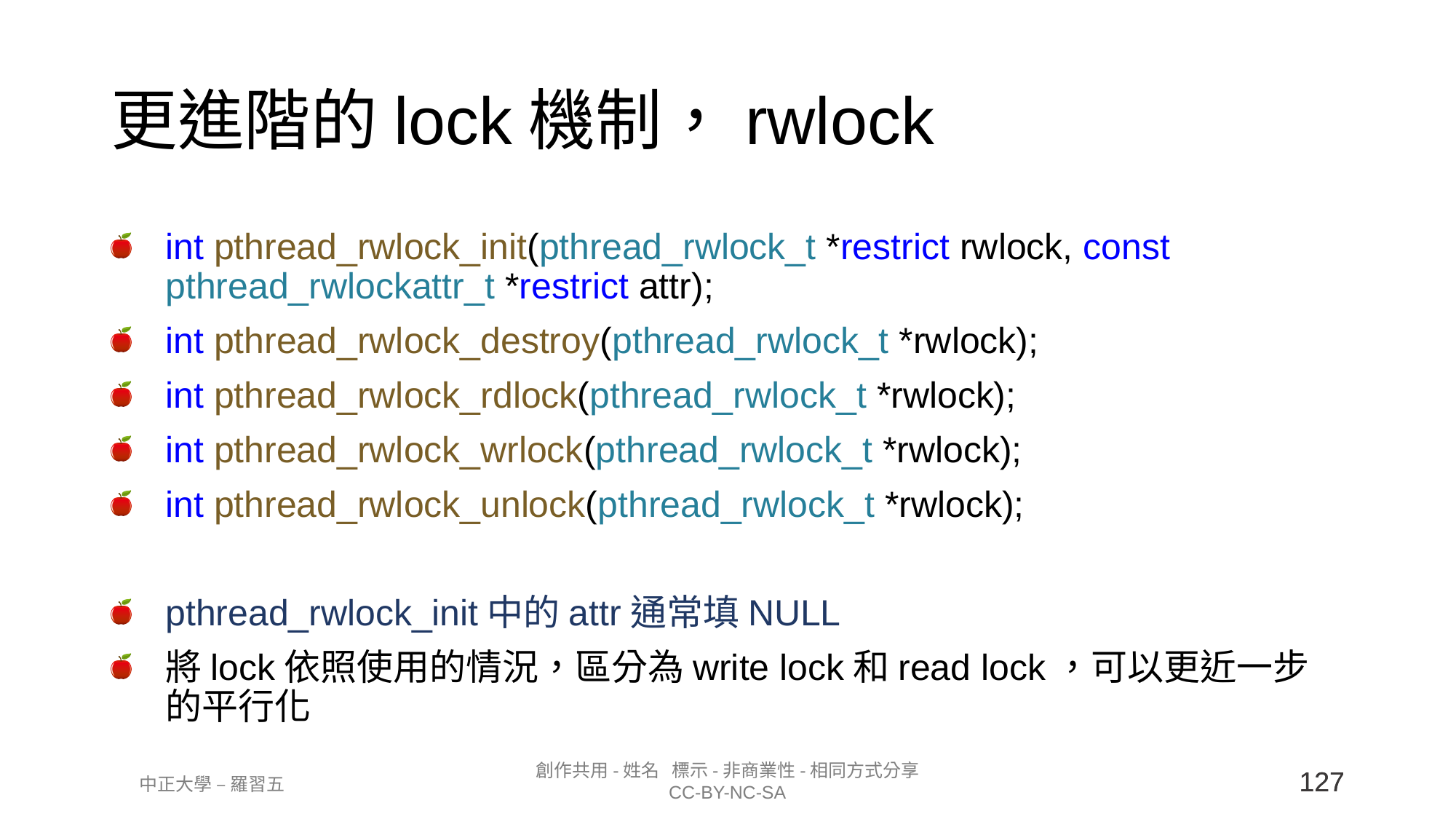

# 更進階的lock機制，rwlock
int pthread_rwlock_init(pthread_rwlock_t *restrict rwlock, const pthread_rwlockattr_t *restrict attr);
int pthread_rwlock_destroy(pthread_rwlock_t *rwlock);
int pthread_rwlock_rdlock(pthread_rwlock_t *rwlock);
int pthread_rwlock_wrlock(pthread_rwlock_t *rwlock);
int pthread_rwlock_unlock(pthread_rwlock_t *rwlock);

pthread_rwlock_init中的attr通常填NULL
將lock依照使用的情況，區分為write lock和read lock，可以更近一步的平行化